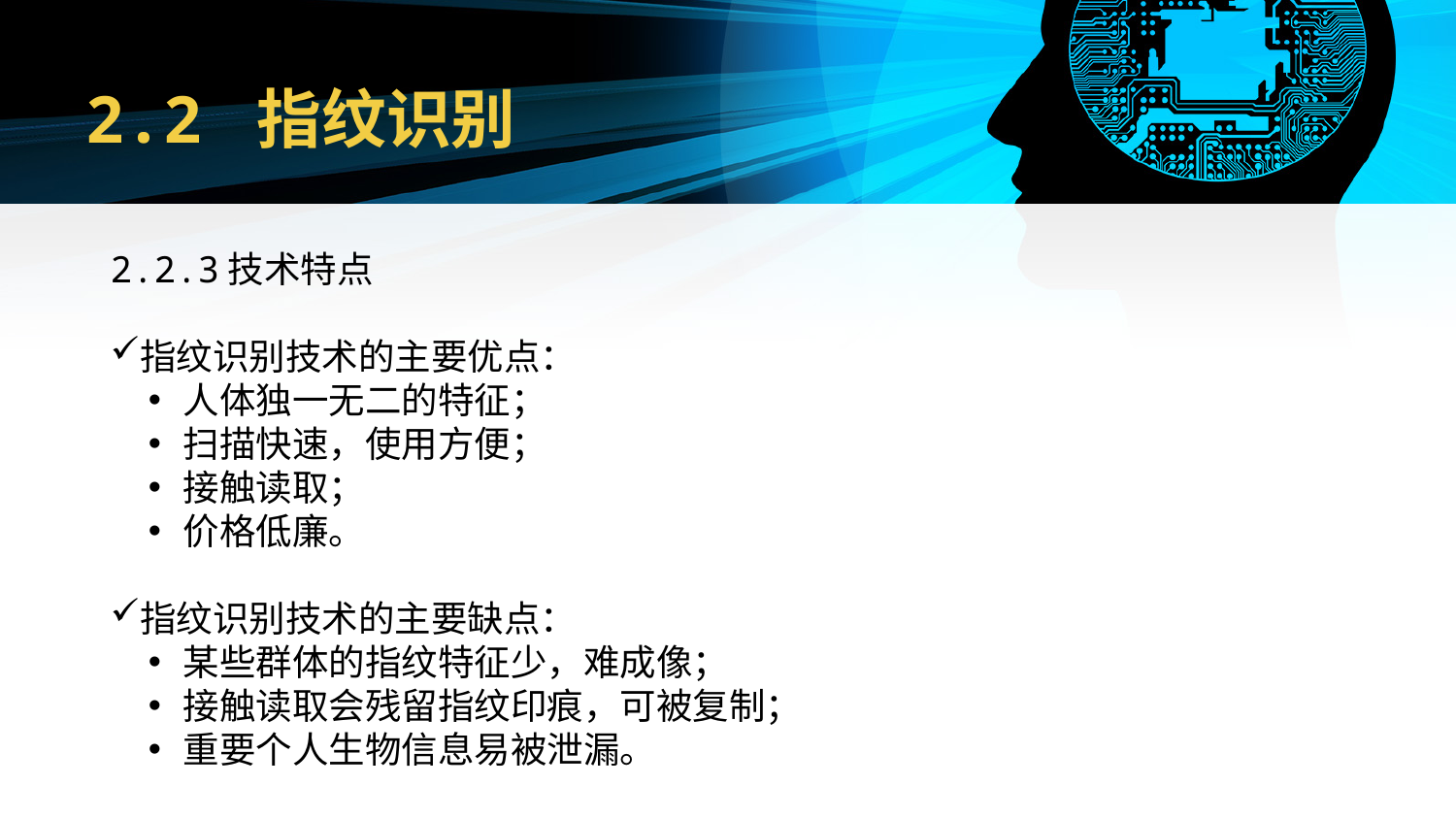

# 2.2 指纹识别
2.2.3技术特点

指纹识别技术的主要优点：
人体独一无二的特征；
扫描快速，使用方便；
接触读取；
价格低廉。

指纹识别技术的主要缺点：
某些群体的指纹特征少，难成像；
接触读取会残留指纹印痕，可被复制；
重要个人生物信息易被泄漏。